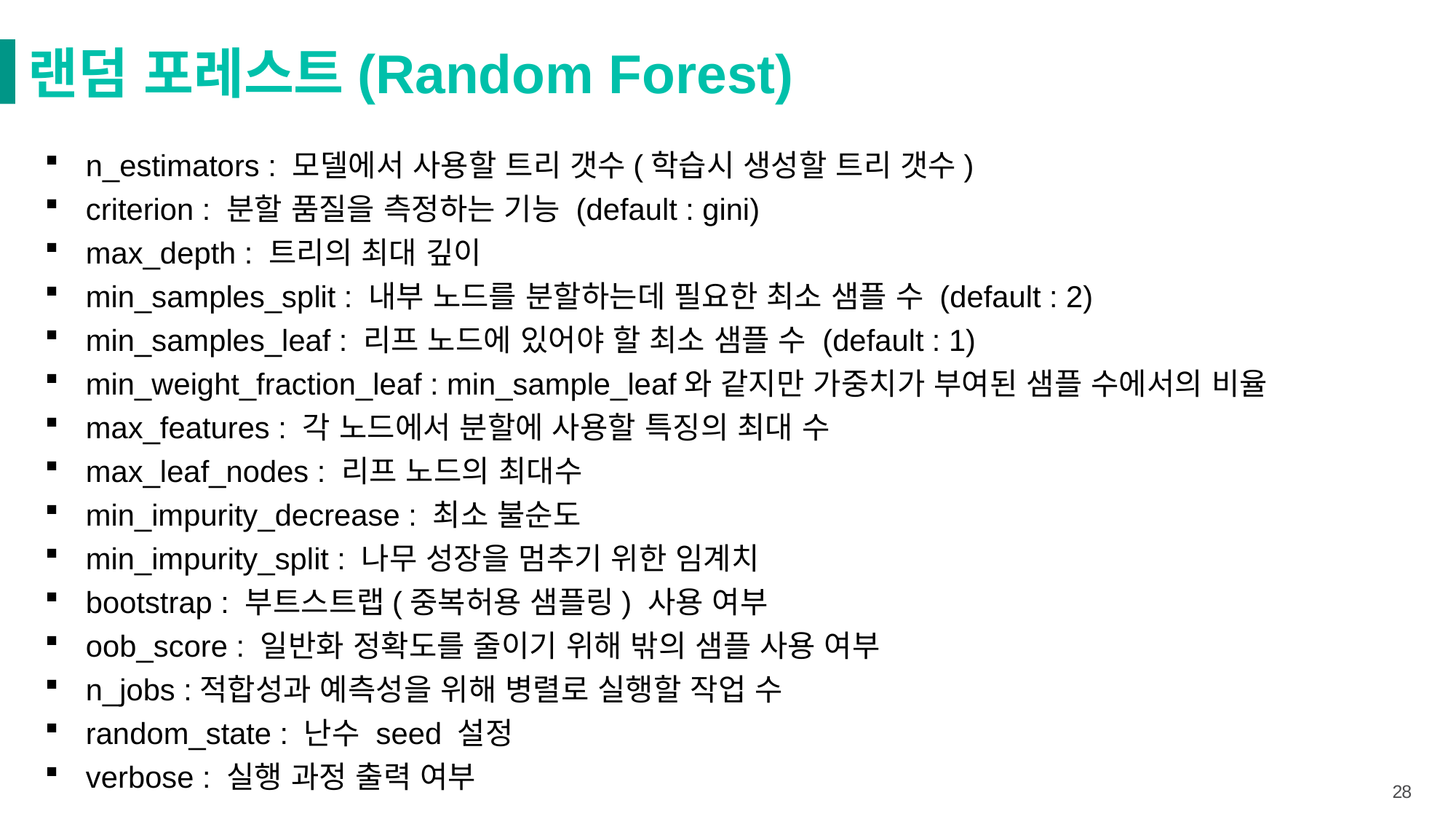

랜덤 포레스트(Random Forest)
n_estimators : 모델에서 사용할 트리 갯수(학습시 생성할 트리 갯수)
criterion : 분할 품질을 측정하는 기능 (default : gini)
max_depth : 트리의 최대 깊이
min_samples_split : 내부 노드를 분할하는데 필요한 최소 샘플 수 (default : 2)
min_samples_leaf : 리프 노드에 있어야 할 최소 샘플 수 (default : 1)
min_weight_fraction_leaf : min_sample_leaf와 같지만 가중치가 부여된 샘플 수에서의 비율
max_features : 각 노드에서 분할에 사용할 특징의 최대 수
max_leaf_nodes : 리프 노드의 최대수
min_impurity_decrease : 최소 불순도
min_impurity_split : 나무 성장을 멈추기 위한 임계치
bootstrap : 부트스트랩(중복허용 샘플링) 사용 여부
oob_score : 일반화 정확도를 줄이기 위해 밖의 샘플 사용 여부
n_jobs :적합성과 예측성을 위해 병렬로 실행할 작업 수
random_state : 난수 seed 설정
verbose : 실행 과정 출력 여부